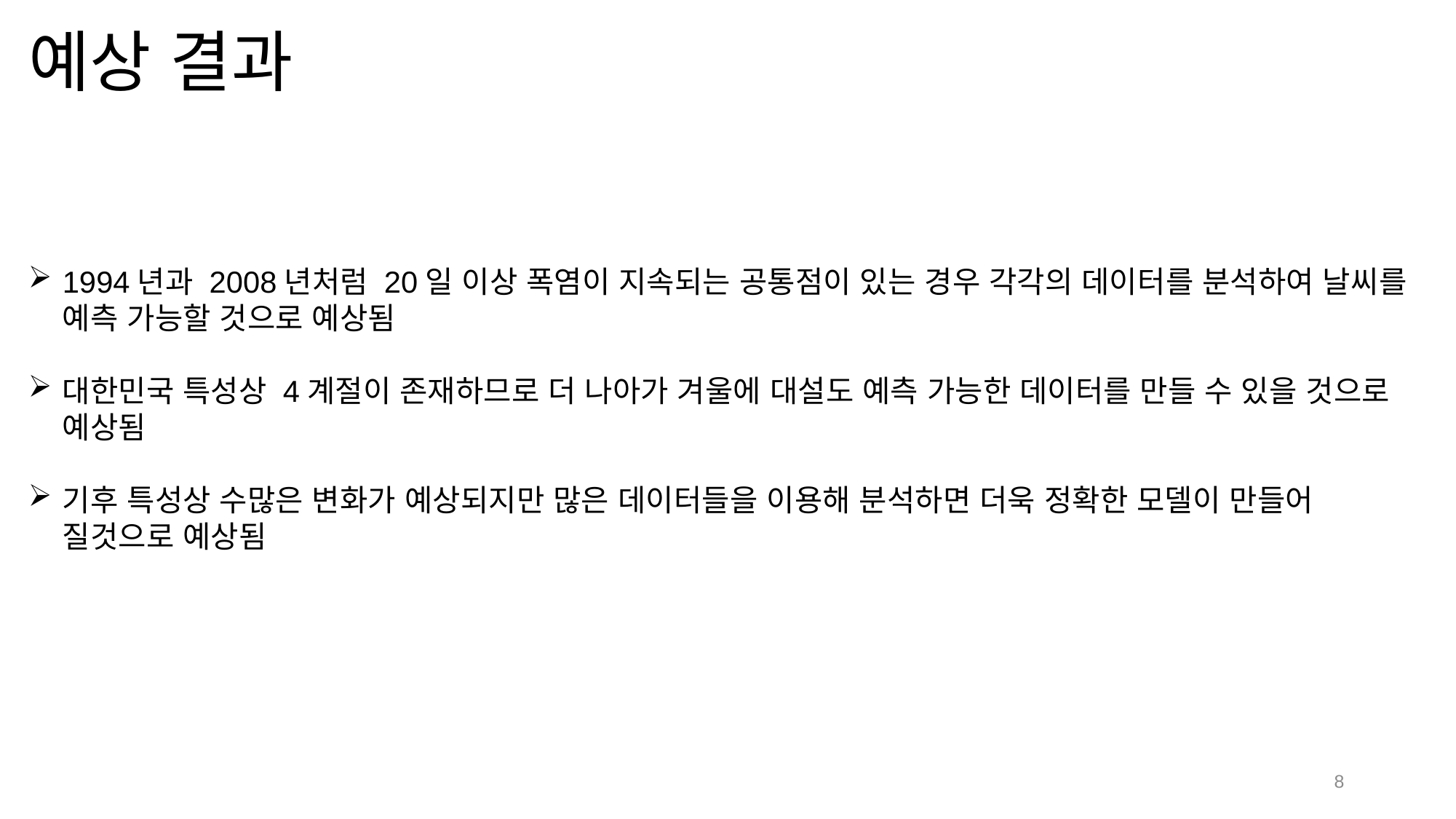

# 예상 결과
1994년과 2008년처럼 20일 이상 폭염이 지속되는 공통점이 있는 경우 각각의 데이터를 분석하여 날씨를 예측 가능할 것으로 예상됨

대한민국 특성상 4계절이 존재하므로 더 나아가 겨울에 대설도 예측 가능한 데이터를 만들 수 있을 것으로 예상됨

기후 특성상 수많은 변화가 예상되지만 많은 데이터들을 이용해 분석하면 더욱 정확한 모델이 만들어 질것으로 예상됨
8